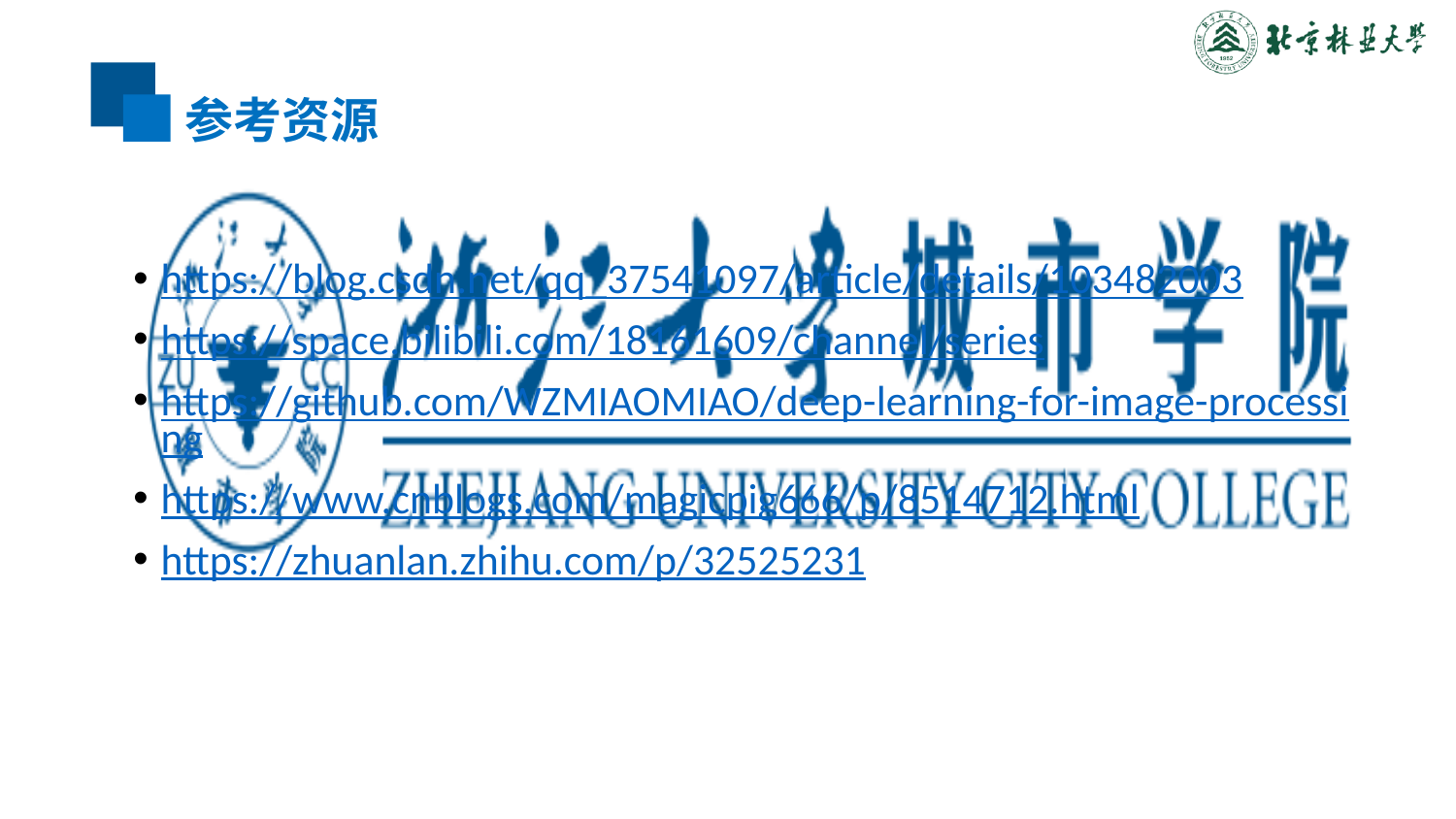

# 参考资源

https://blog.csdn.net/qq_37541097/article/details/103482003
https://space.bilibili.com/18161609/channel/series
https://github.com/WZMIAOMIAO/deep-learning-for-image-processing
https://www.cnblogs.com/magicpig666/p/8514712.html
https://zhuanlan.zhihu.com/p/32525231